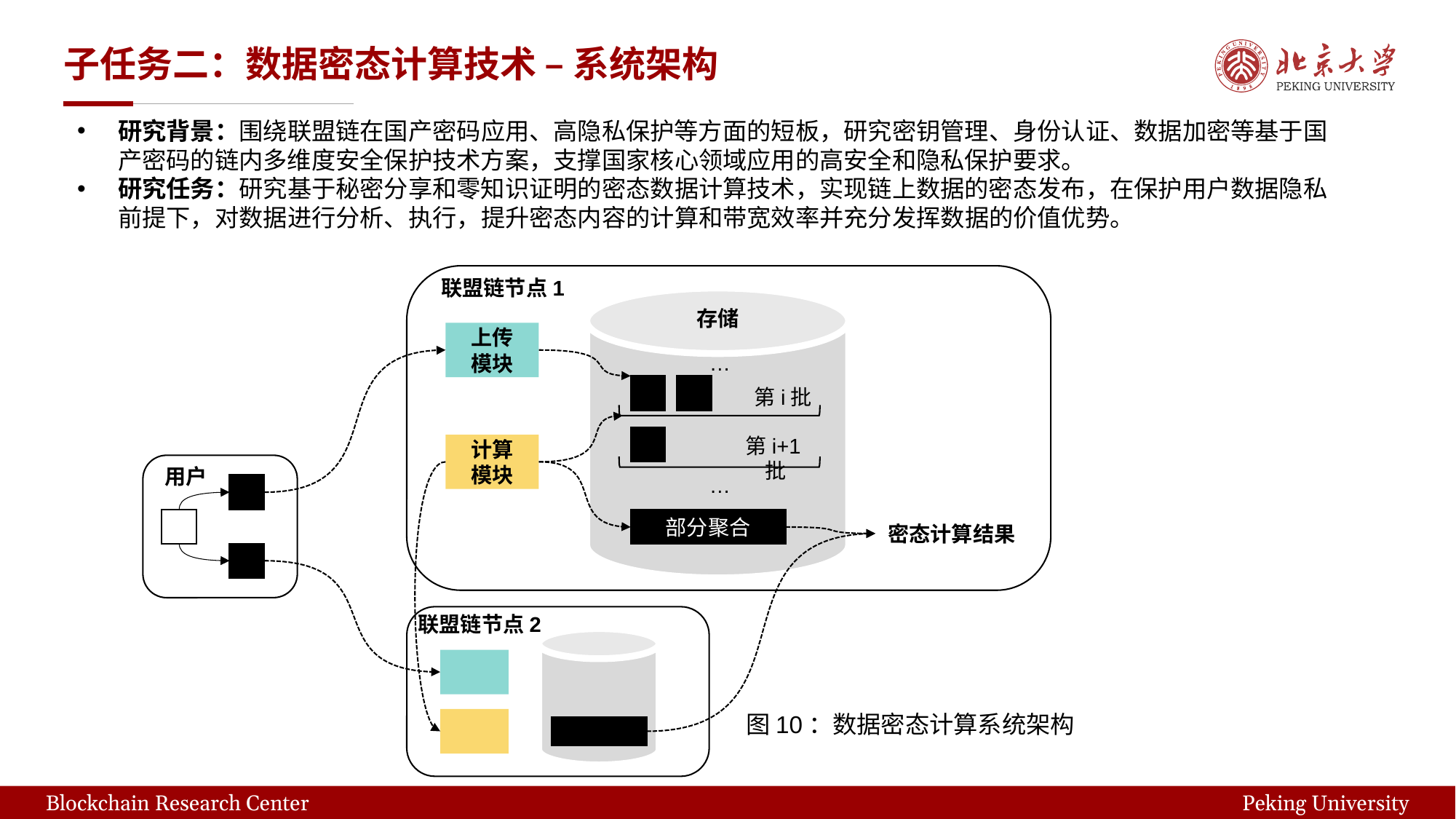

# 子任务二：数据密态计算技术 – 系统架构
研究背景：围绕联盟链在国产密码应用、高隐私保护等方面的短板，研究密钥管理、身份认证、数据加密等基于国产密码的链内多维度安全保护技术方案，支撑国家核心领域应用的高安全和隐私保护要求。
研究任务：研究基于秘密分享和零知识证明的密态数据计算技术，实现链上数据的密态发布，在保护用户数据隐私前提下，对数据进行分析、执行，提升密态内容的计算和带宽效率并充分发挥数据的价值优势。

联盟链节点1

存储

上传
模块
…

第i批
第i+1批

计算
模块

用户
…

部分聚合
密态计算结果

联盟链节点2

图10：数据密态计算系统架构